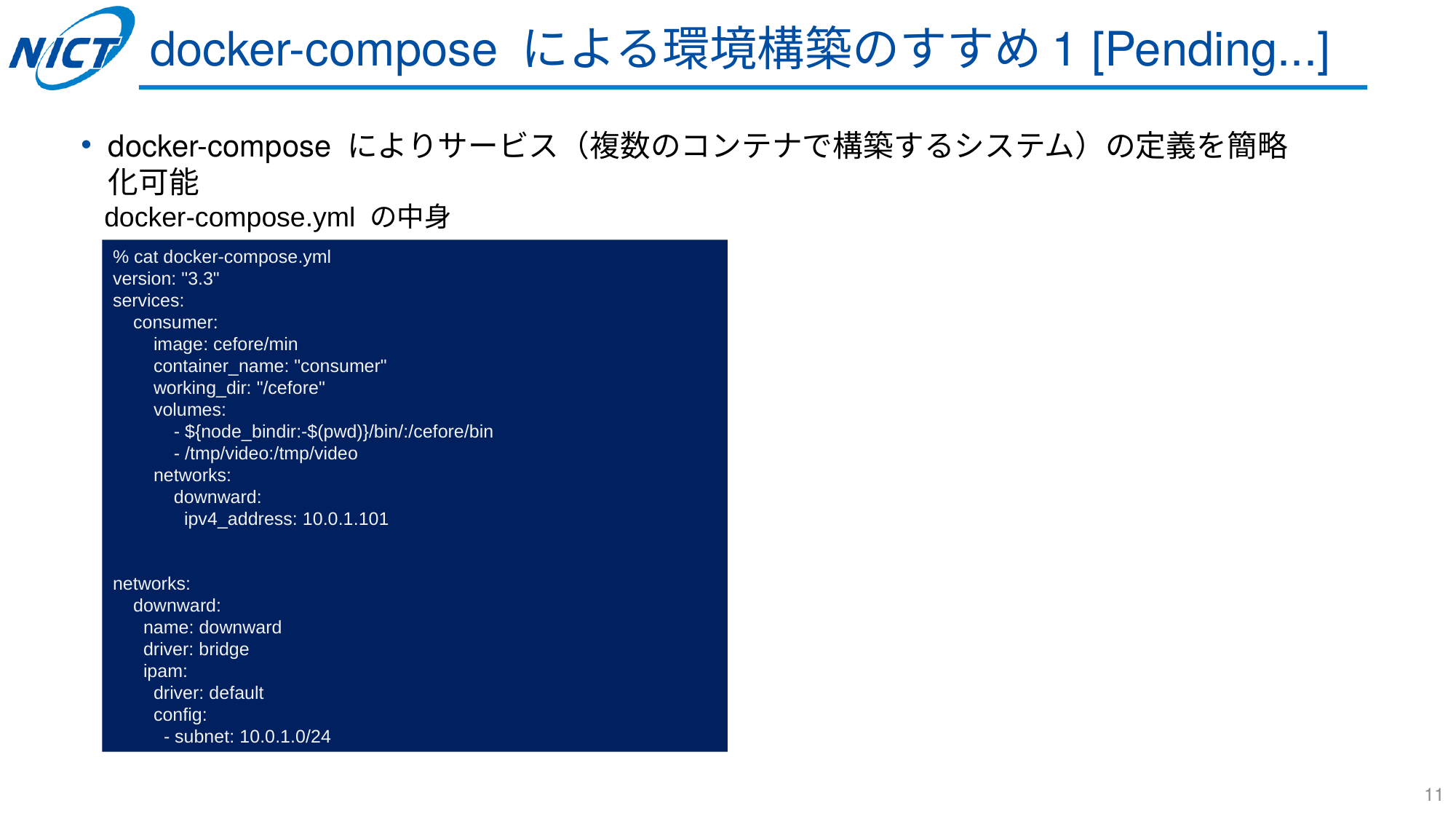

# docker-compose による環境構築のすすめ1 [Pending...]
docker-compose によりサービス（複数のコンテナで構築するシステム）の定義を簡略化可能
docker-compose.yml の中身
% cat docker-compose.yml
version: "3.3"
services:
    consumer:
        image: cefore/min
        container_name: "consumer"
        working_dir: "/cefore"
        volumes:
            - ${node_bindir:-$(pwd)}/bin/:/cefore/bin
            - /tmp/video:/tmp/video
        networks:
            downward:
              ipv4_address: 10.0.1.101

networks:
    downward:
      name: downward
      driver: bridge
      ipam:
        driver: default
        config:
          - subnet: 10.0.1.0/24
11